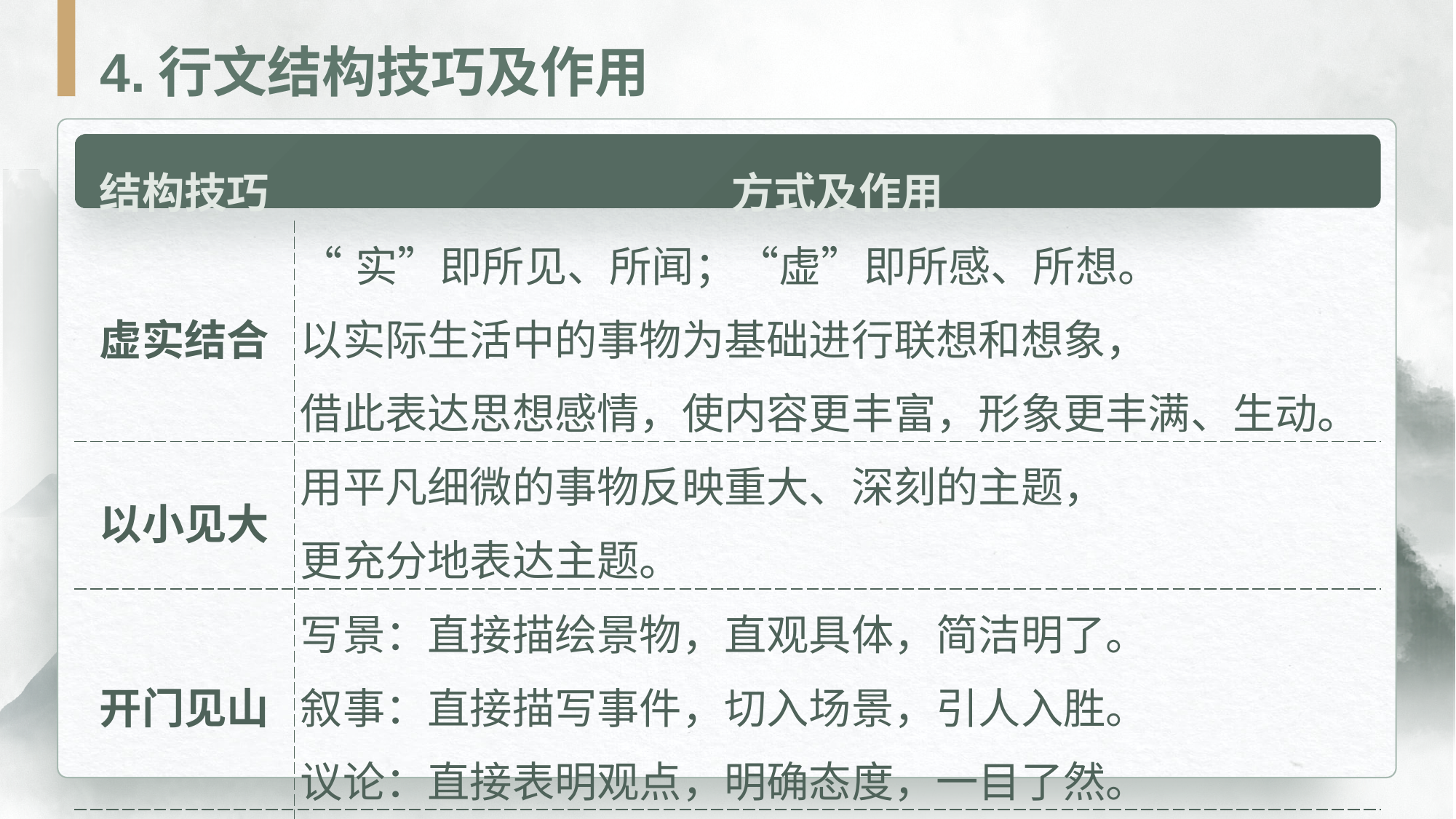

4.行文结构技巧及作用

| 结构技巧 | 方式及作用 |
| --- | --- |
| 虚实结合 | “实”即所见、所闻；“虚”即所感、所想。 以实际生活中的事物为基础进行联想和想象， 借此表达思想感情，使内容更丰富，形象更丰满、生动。 |
| 以小见大 | 用平凡细微的事物反映重大、深刻的主题， 更充分地表达主题。 |
| 开门见山 | 写景：直接描绘景物，直观具体，简洁明了。 叙事：直接描写事件，切入场景，引人入胜。 议论：直接表明观点，明确态度，一目了然。 |
| 卒章显志 | 在全篇结尾点明文章的主旨或作者的思想感情。 |